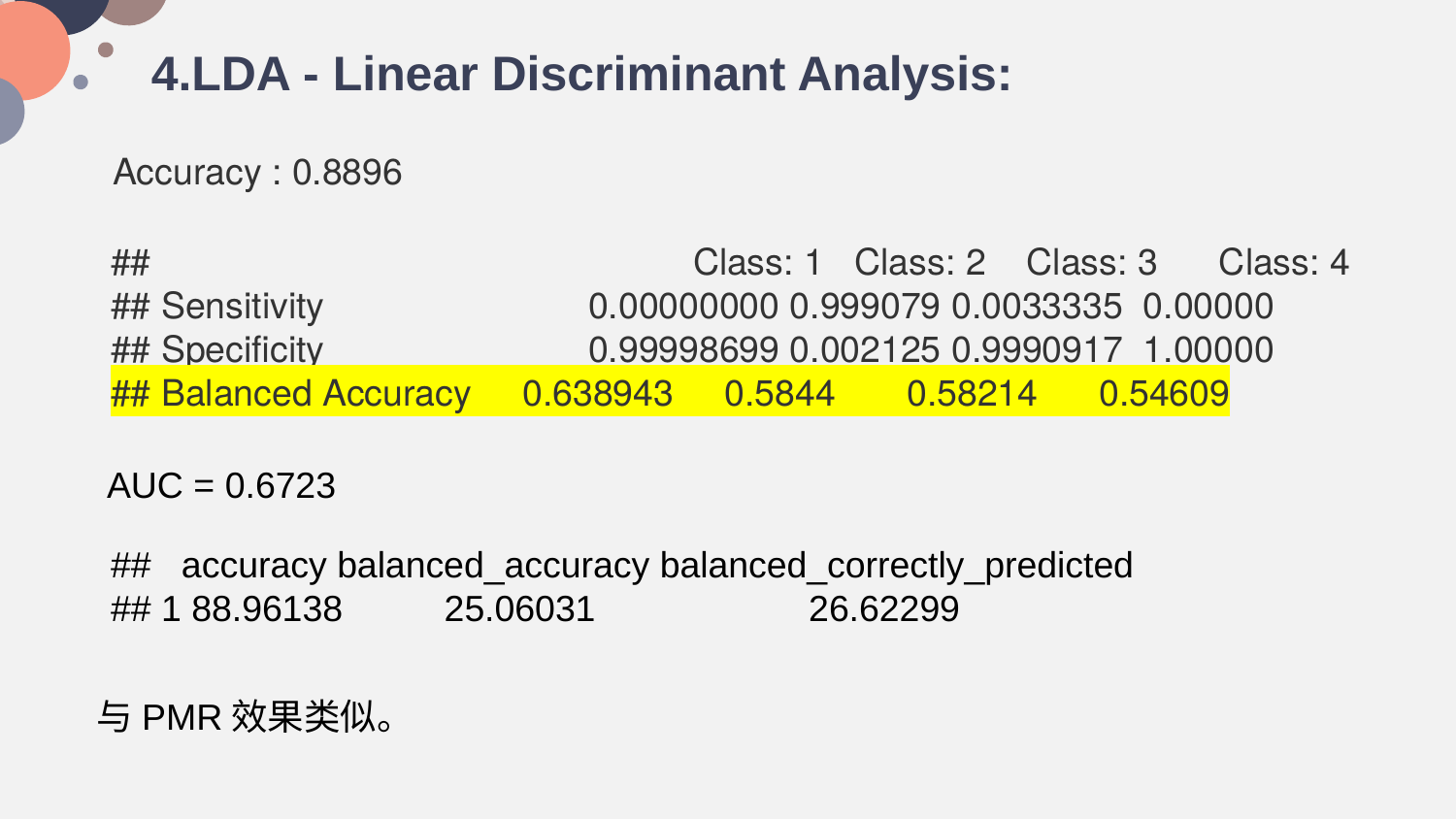

4.LDA - Linear Discriminant Analysis:
Accuracy : 0.8896
##                      			Class: 1   Class: 2    Class: 3      Class: 4
## Sensitivity          	    0.00000000 0.999079 0.0033335  0.00000
## Specificity          	    0.99998699 0.002125 0.9990917  1.00000
## Balanced Accuracy     0.638943     0.5844       0.58214      0.54609
AUC = 0.6723
##   accuracy balanced_accuracy balanced_correctly_predicted
## 1 88.96138          25.06031                     26.62299
与PMR效果类似。